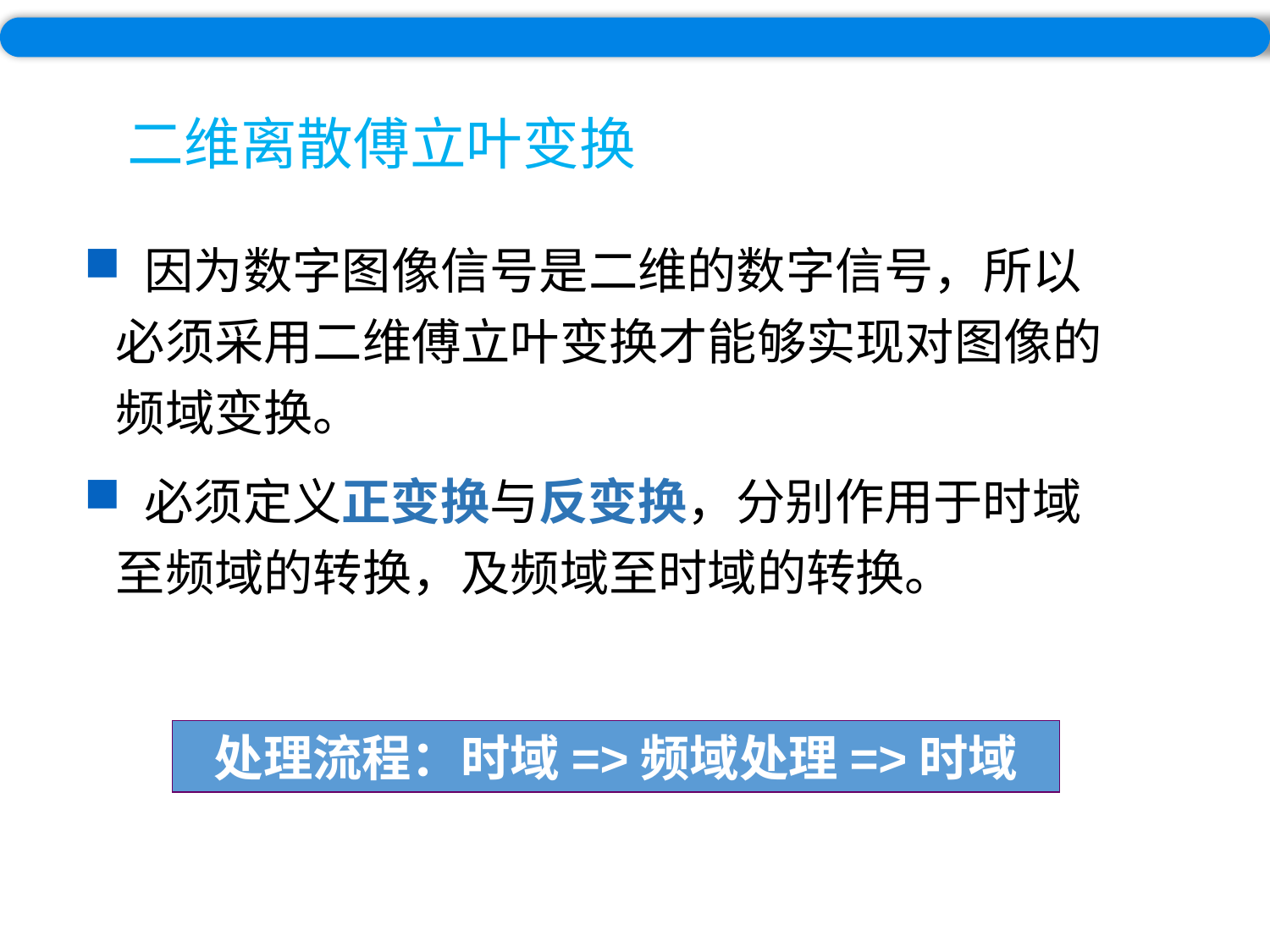

# 二维离散傅立叶变换
 因为数字图像信号是二维的数字信号，所以必须采用二维傅立叶变换才能够实现对图像的频域变换。
 必须定义正变换与反变换，分别作用于时域至频域的转换，及频域至时域的转换。

处理流程：时域=>频域处理=>时域